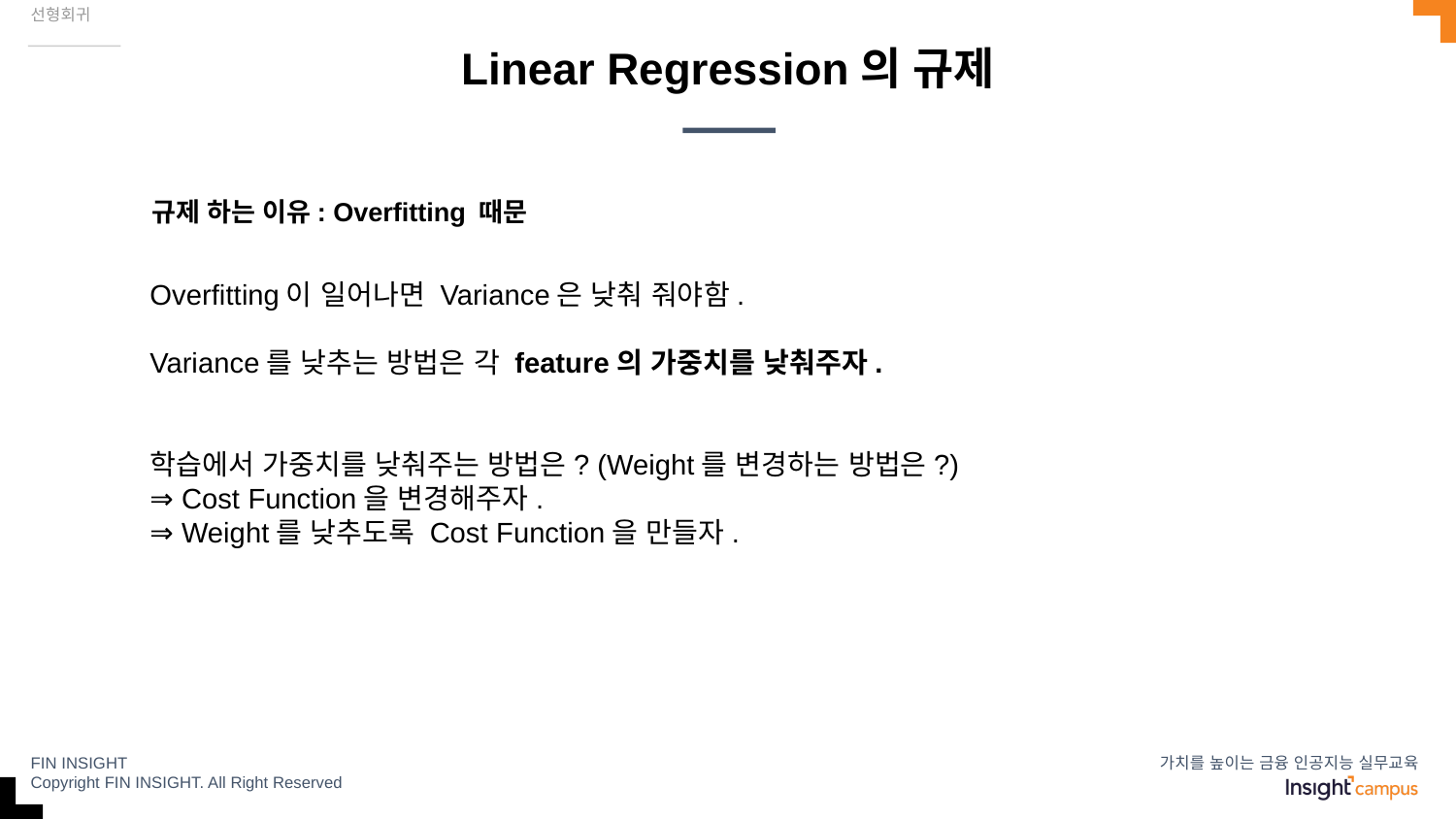

선형회귀
# Linear Regression의 규제
규제 하는 이유: Overfitting 때문

Overfitting이 일어나면 Variance은 낮춰 줘야함.

Variance를 낮추는 방법은 각 feature의 가중치를 낮춰주자.

학습에서 가중치를 낮춰주는 방법은? (Weight를 변경하는 방법은?)
⇒ Cost Function을 변경해주자.
⇒ Weight를 낮추도록 Cost Function을 만들자.